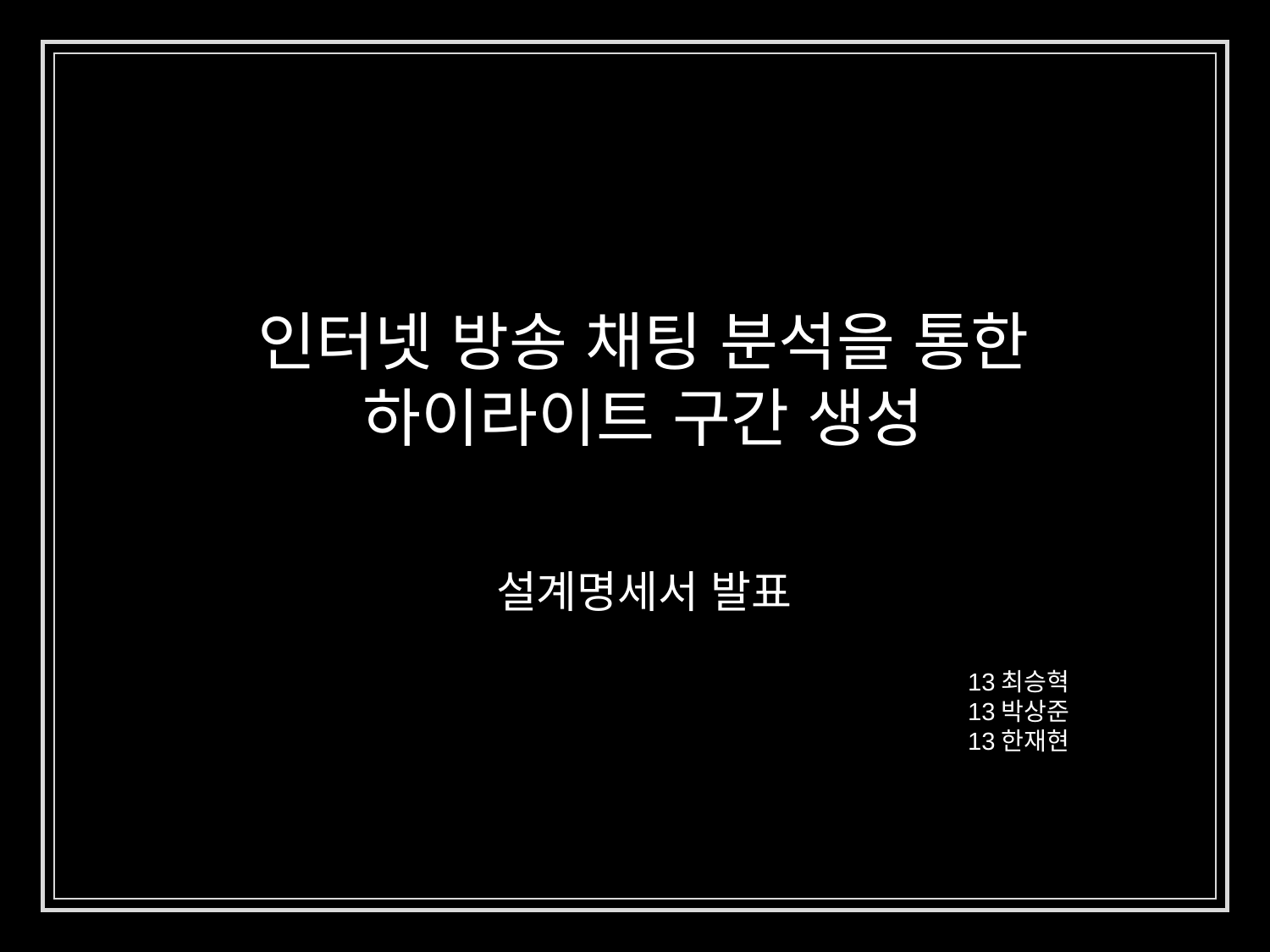

# 인터넷 방송 채팅 분석을 통한 하이라이트 구간 생성
설계명세서 발표
13최승혁
13박상준
13한재현